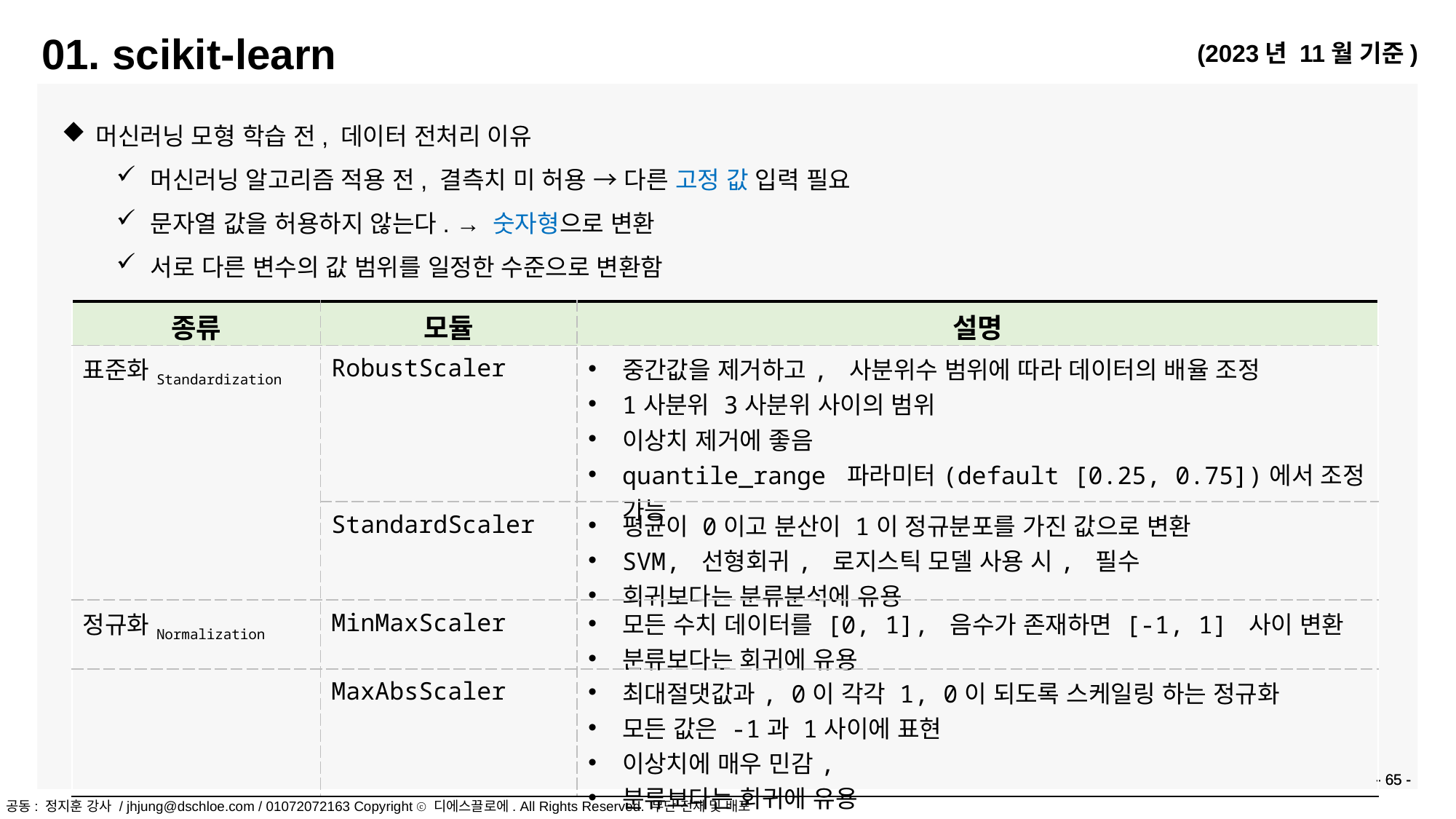

01. scikit-learn
머신러닝 모형 학습 전, 데이터 전처리 이유
머신러닝 알고리즘 적용 전, 결측치 미 허용 → 다른 고정 값 입력 필요
문자열 값을 허용하지 않는다. → 숫자형으로 변환
서로 다른 변수의 값 범위를 일정한 수준으로 변환함
| 종류 | 모듈 | 설명 |
| --- | --- | --- |
| 표준화Standardization | RobustScaler | 중간값을 제거하고, 사분위수 범위에 따라 데이터의 배율 조정 1사분위 3사분위 사이의 범위 이상치 제거에 좋음 quantile\_range 파라미터(default [0.25, 0.75])에서 조정 가능 |
|  | StandardScaler | 평균이 0이고 분산이 1이 정규분포를 가진 값으로 변환 SVM, 선형회귀, 로지스틱 모델 사용 시, 필수 회귀보다는 분류분석에 유용 |
| 정규화Normalization | MinMaxScaler | 모든 수치 데이터를 [0, 1], 음수가 존재하면 [-1, 1] 사이 변환 분류보다는 회귀에 유용 |
|  | MaxAbsScaler | 최대절댓값과, 0이 각각 1, 0이 되도록 스케일링 하는 정규화 모든 값은 -1과 1사이에 표현 이상치에 매우 민감, 분류보다는 회귀에 유용 |
- 65 -